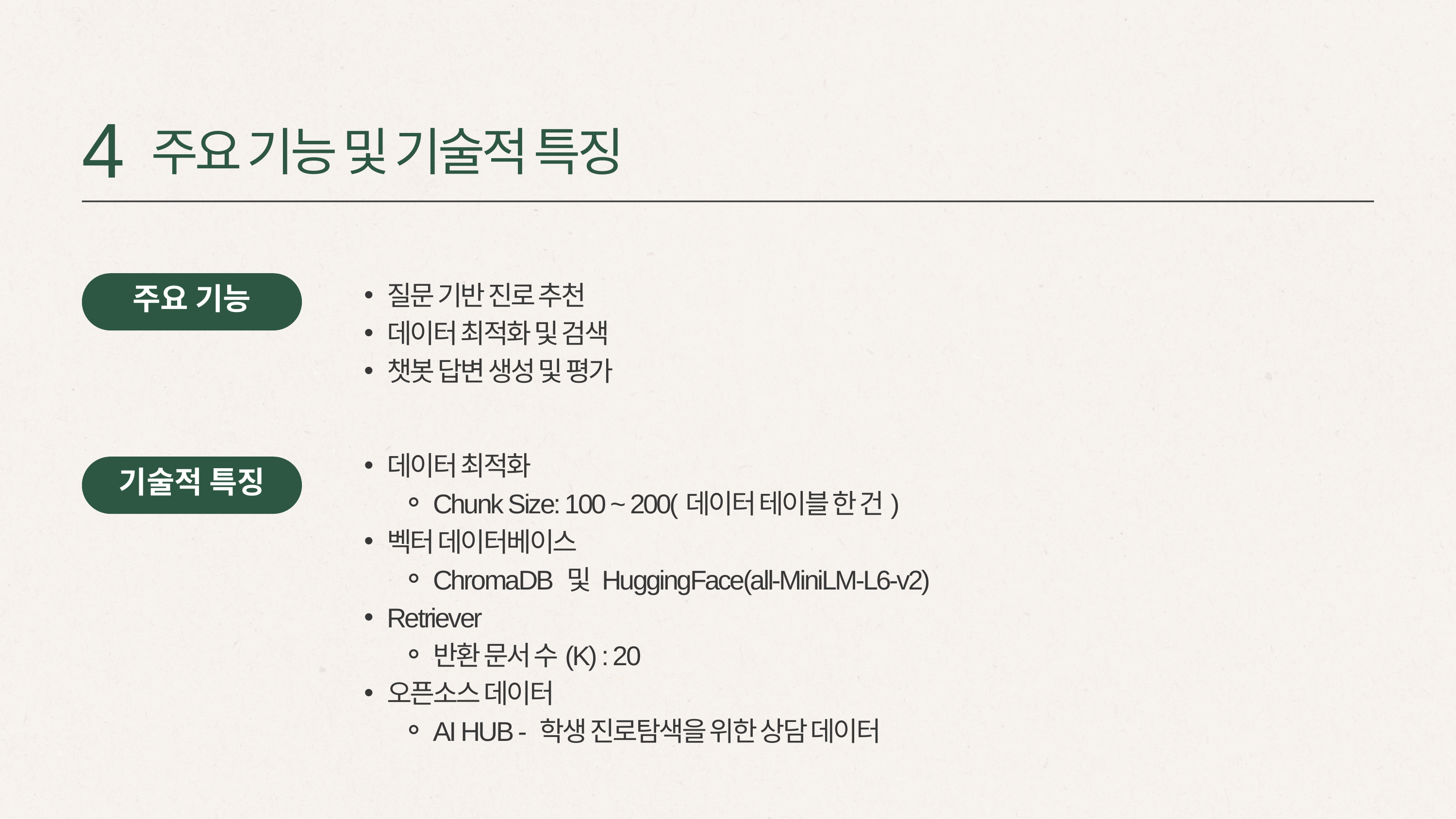

4
주요 기능 및 기술적 특징

질문 기반 진로 추천
데이터 최적화 및 검색
챗봇 답변 생성 및 평가

주요 기능
데이터 최적화
Chunk Size: 100 ~ 200(데이터 테이블 한 건)
벡터 데이터베이스
ChromaDB 및 HuggingFace(all-MiniLM-L6-v2)
Retriever
반환 문서 수(K) : 20
오픈소스 데이터
AI HUB - 학생 진로탐색을 위한 상담 데이터

기술적 특징